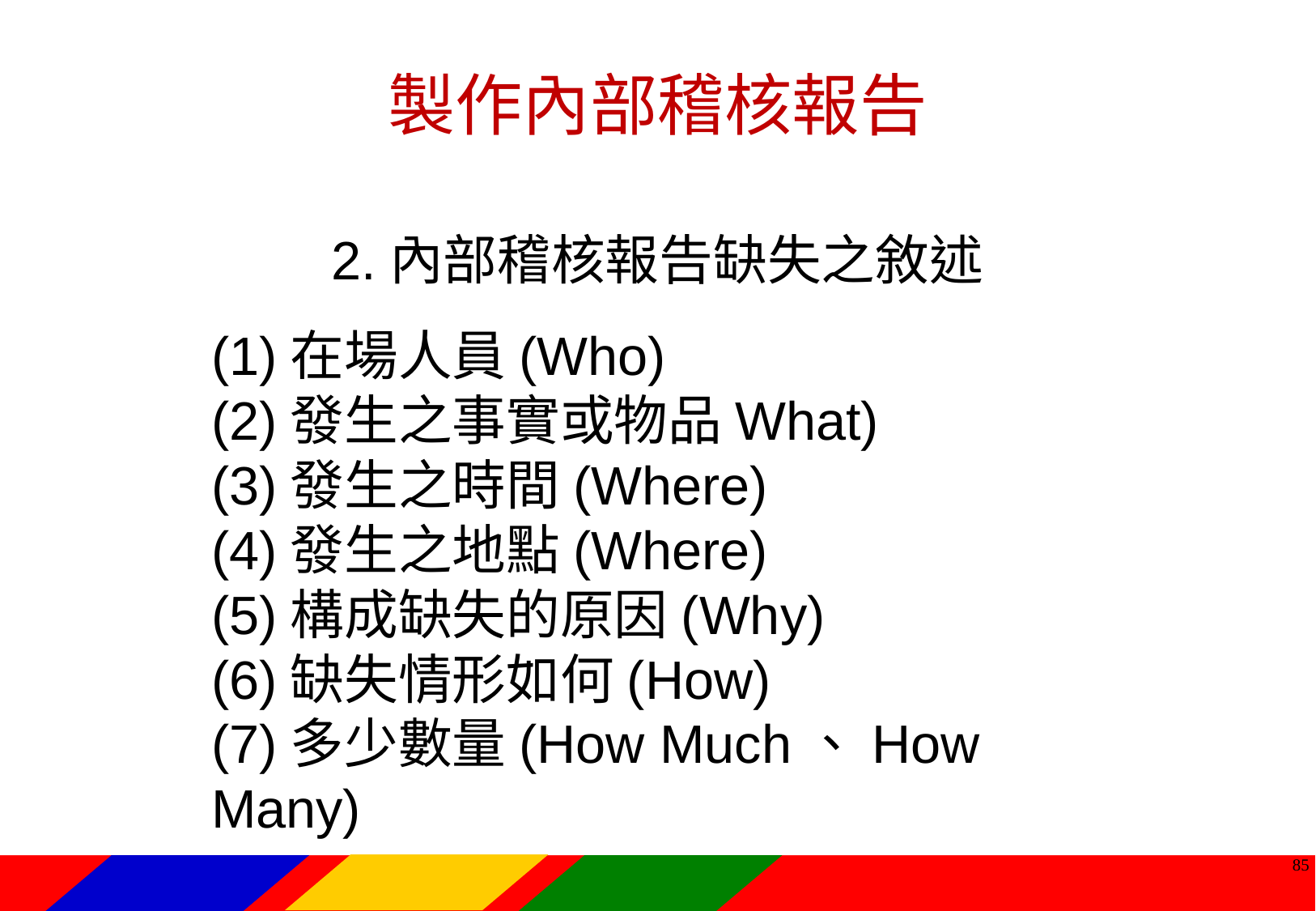

製作內部稽核報告
2.內部稽核報告缺失之敘述
(1)在場人員(Who)
(2)發生之事實或物品What)
(3)發生之時間(Where)
(4)發生之地點(Where)
(5)構成缺失的原因(Why)
(6)缺失情形如何(How)
(7)多少數量(How Much、How Many)
85